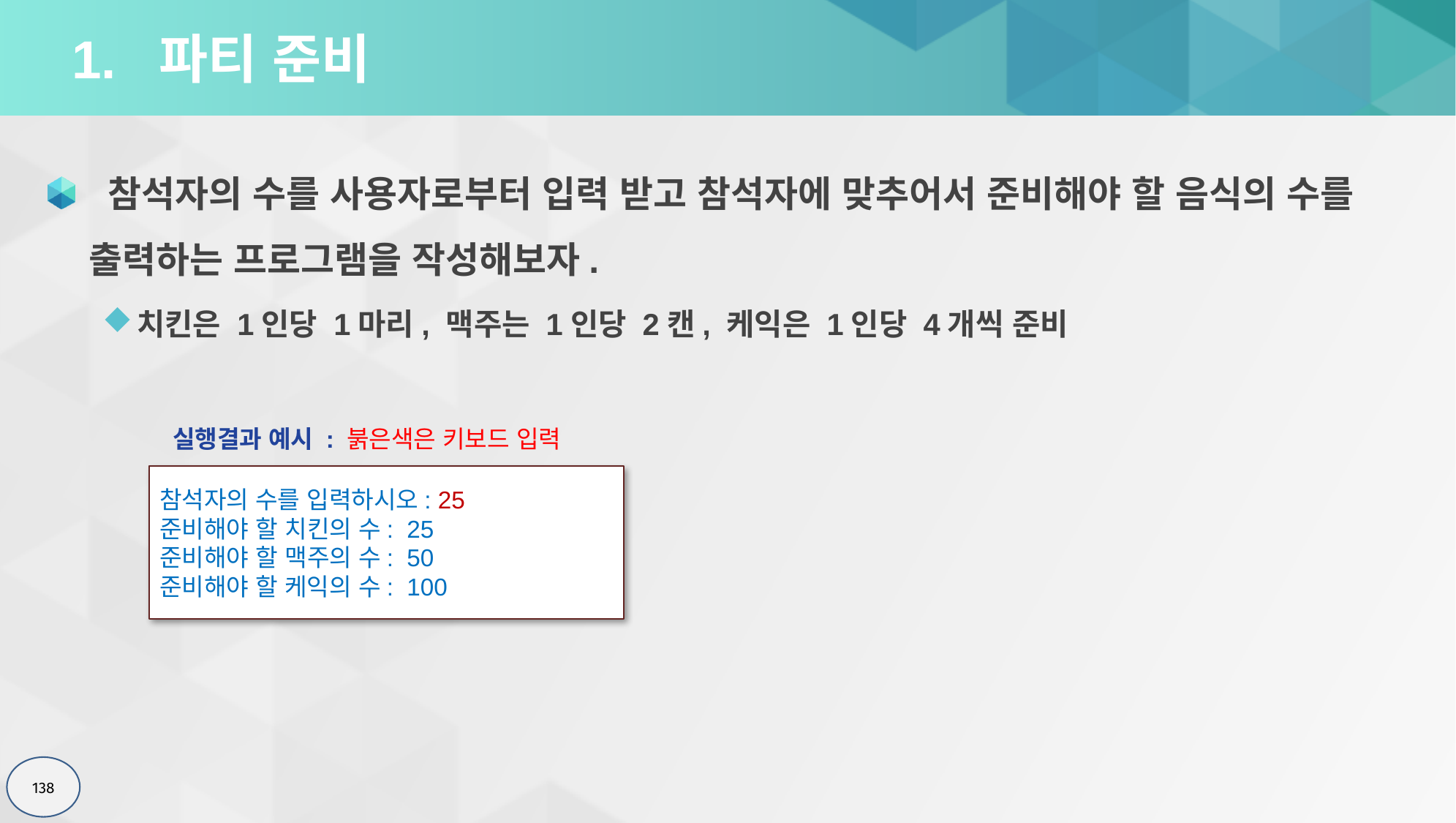

# 1.  파티 준비
 참석자의 수를 사용자로부터 입력 받고 참석자에 맞추어서 준비해야 할 음식의 수를 출력하는 프로그램을 작성해보자.
치킨은 1인당 1마리, 맥주는 1인당 2캔, 케익은 1인당 4개씩 준비
실행결과 예시 : 붉은색은 키보드 입력
참석자의 수를 입력하시오: 25
준비해야 할 치킨의 수:  25
준비해야 할 맥주의 수:  50
준비해야 할 케익의 수:  100